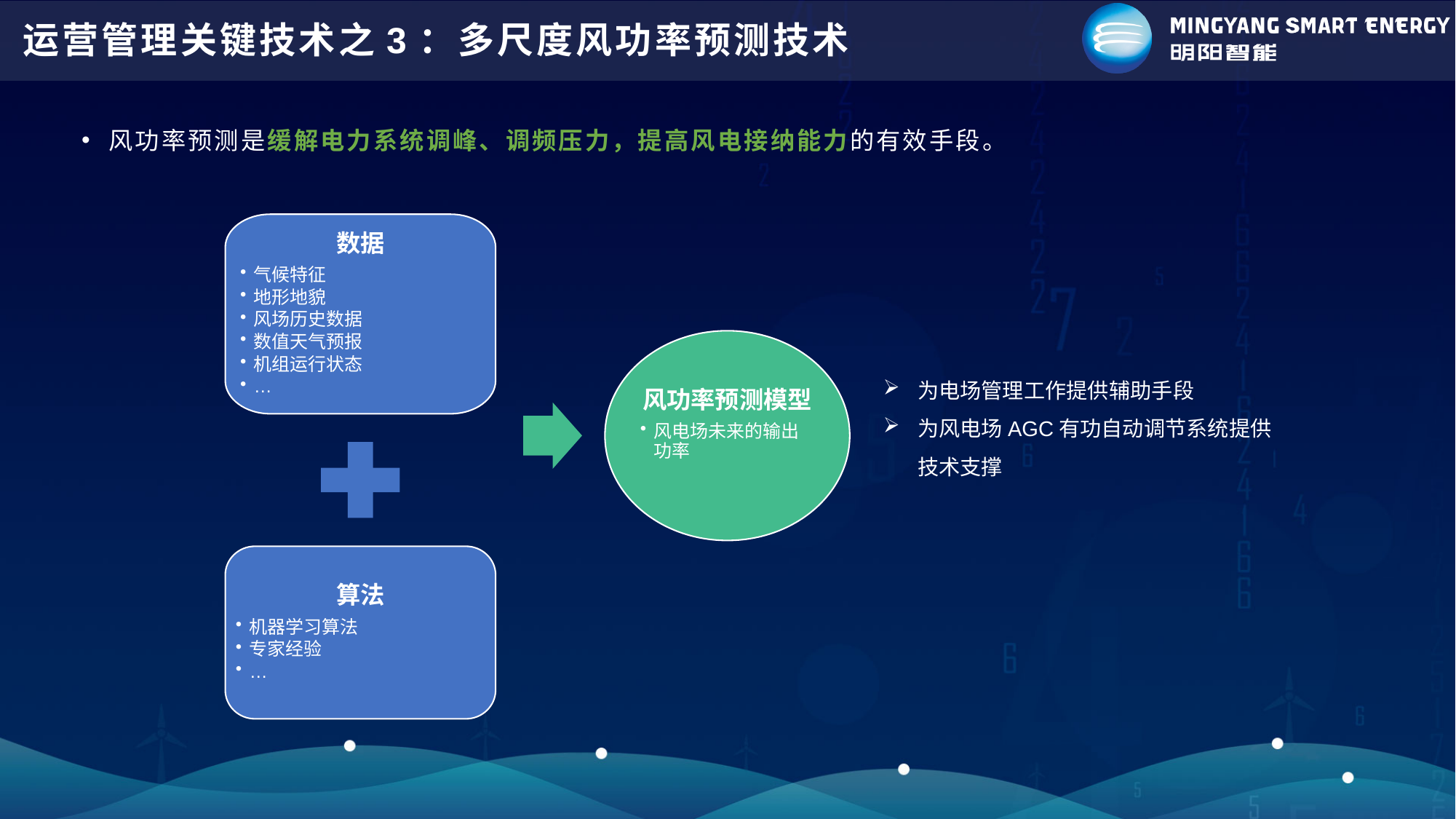

# 运营管理关键技术之3：多尺度风功率预测技术
风功率预测是缓解电力系统调峰、调频压力，提高风电接纳能力的有效手段。

数据
气候特征
地形地貌
风场历史数据
数值天气预报
机组运行状态
…
风功率预测模型
风电场未来的输出功率

算法
机器学习算法
专家经验
…
为电场管理工作提供辅助手段
为风电场AGC有功自动调节系统提供技术支撑